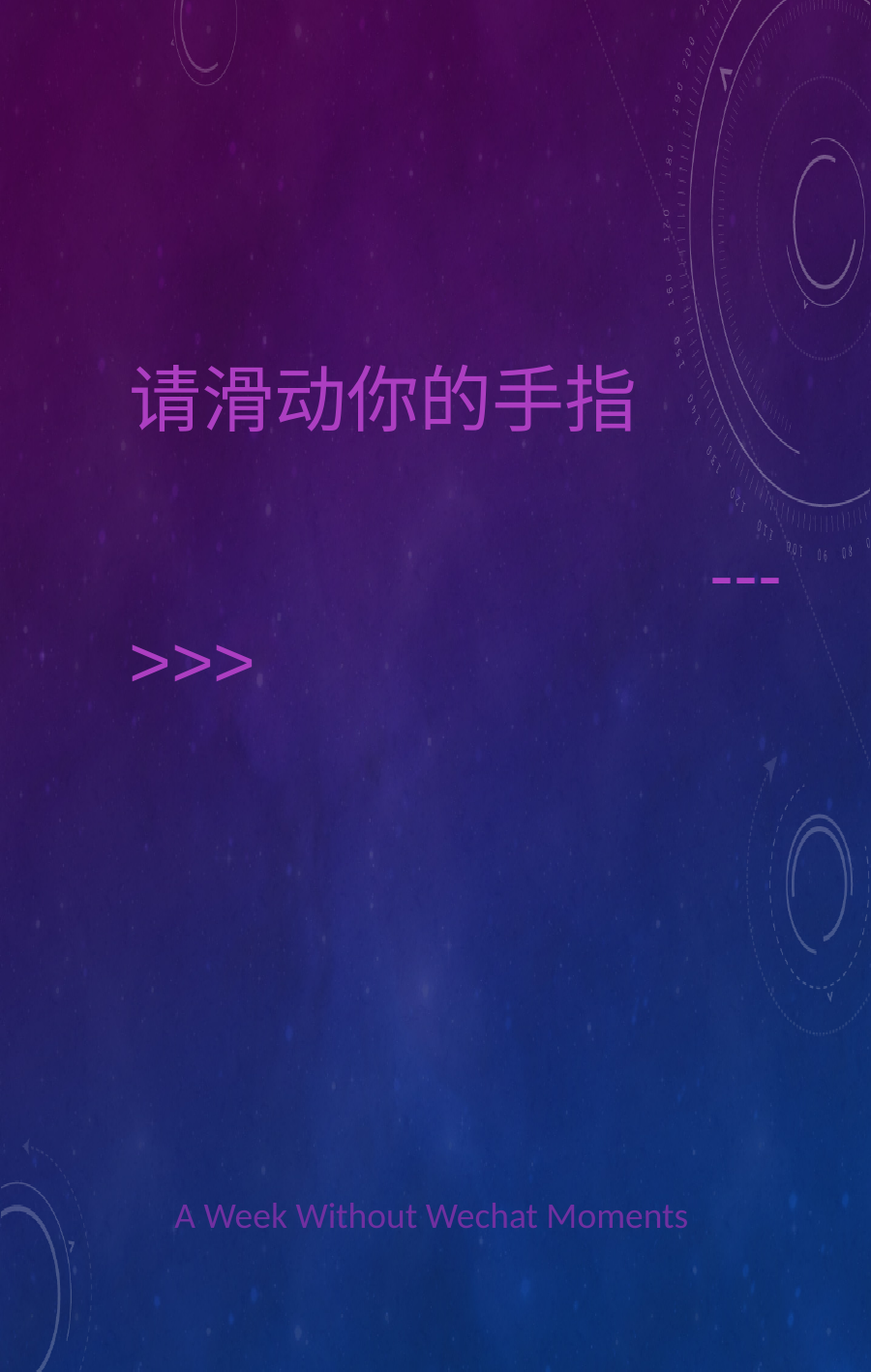

请滑动你的手指
									--->>>
A Week Without Wechat Moments